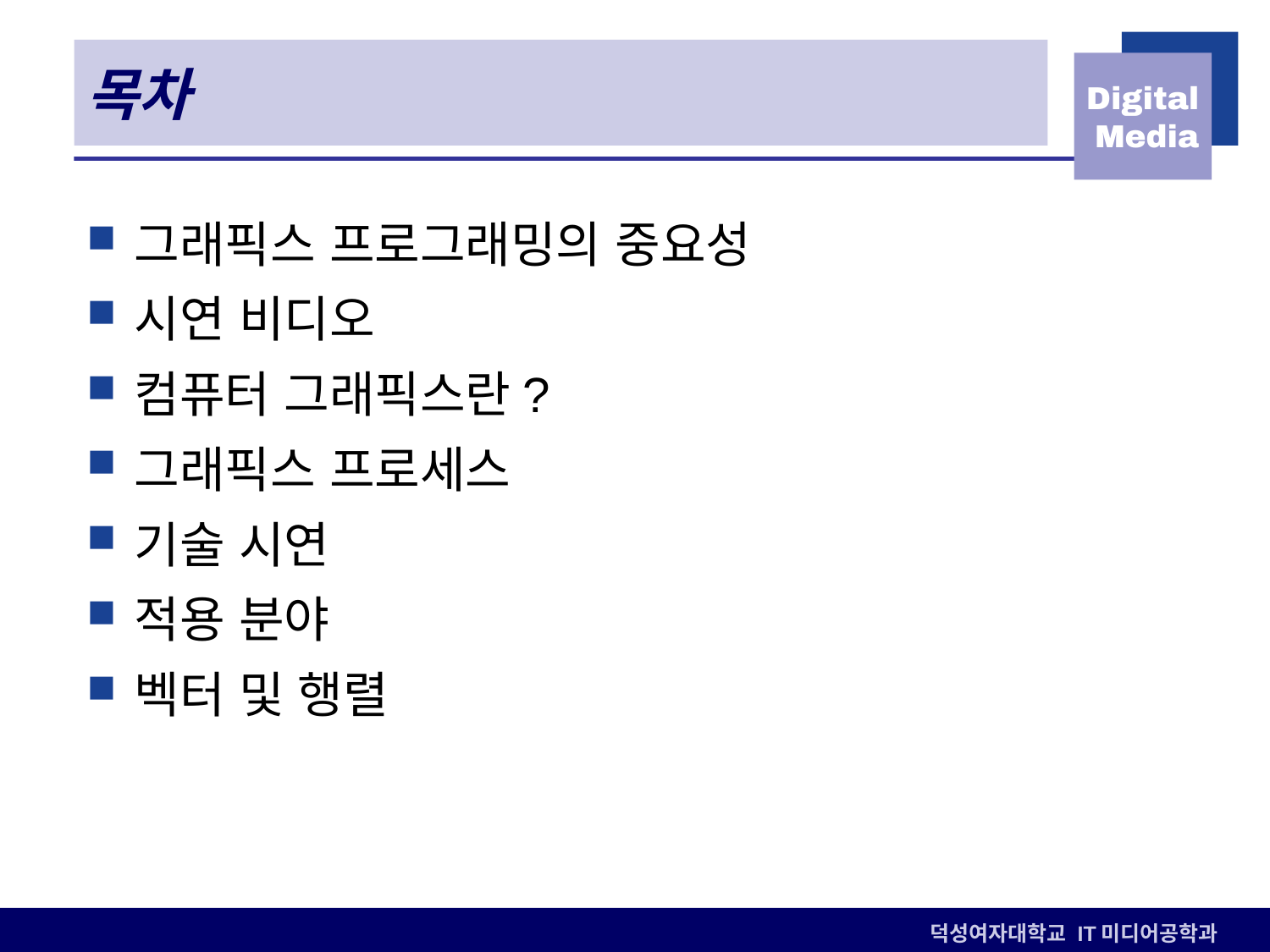

# 목차
그래픽스 프로그래밍의 중요성
시연 비디오
컴퓨터 그래픽스란?
그래픽스 프로세스
기술 시연
적용 분야
벡터 및 행렬